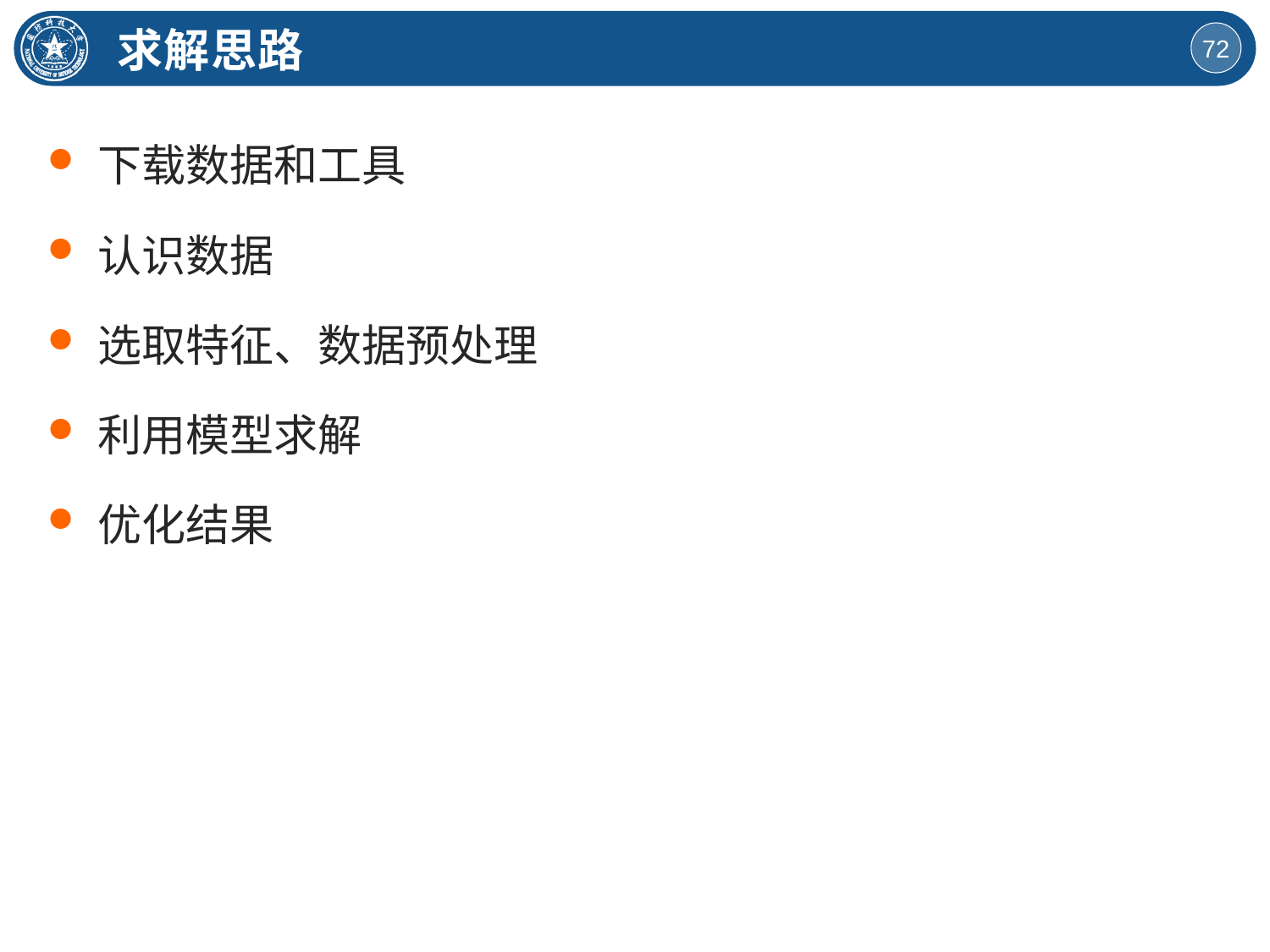

求解思路
下载数据和工具
认识数据
选取特征、数据预处理
利用模型求解
优化结果